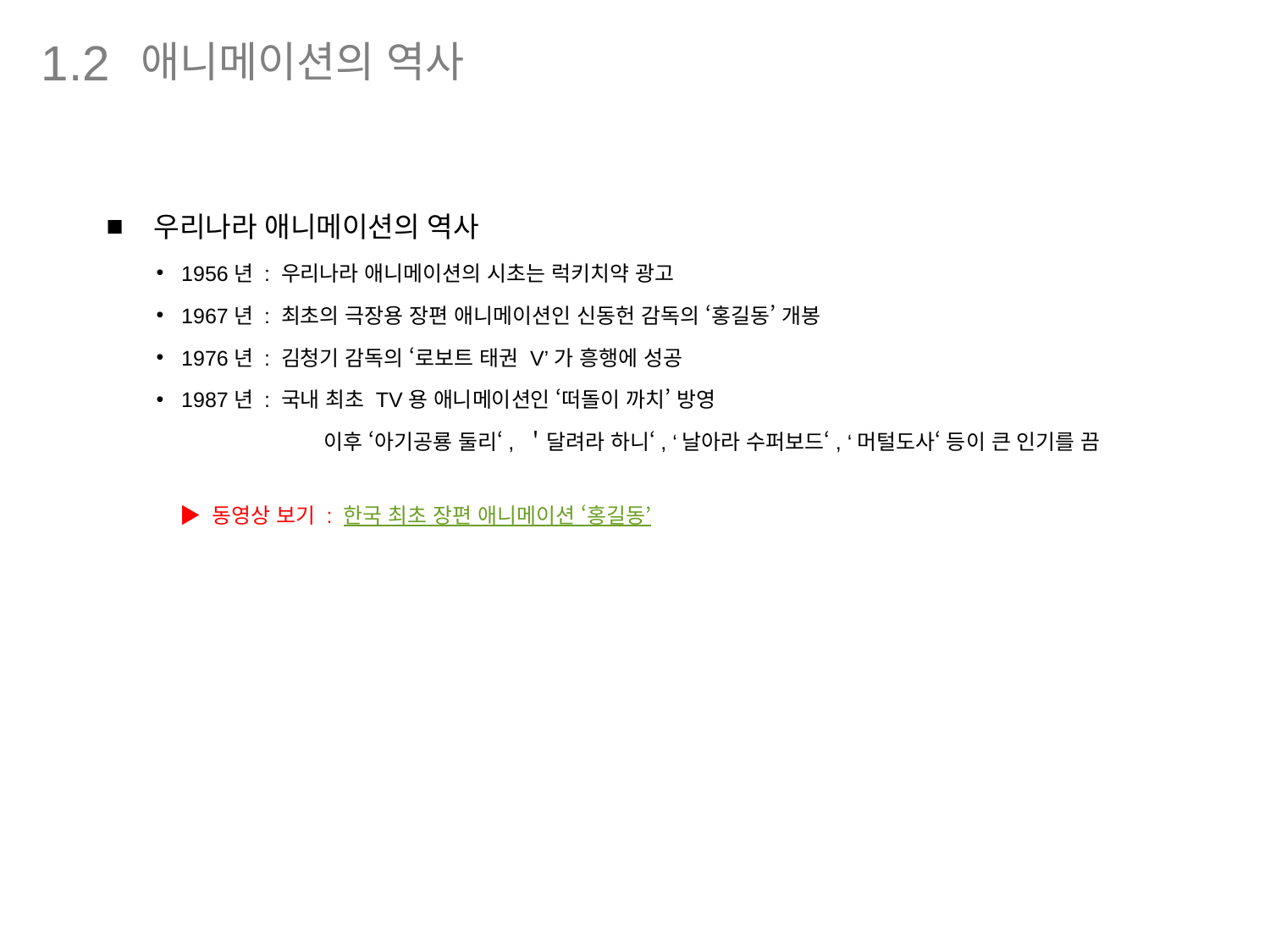

애니메이션의 역사
1.2
우리나라 애니메이션의 역사
1956년 : 우리나라 애니메이션의 시초는 럭키치약 광고
1967년 : 최초의 극장용 장편 애니메이션인 신동헌 감독의 ‘홍길동’ 개봉
1976년 : 김청기 감독의 ‘로보트 태권 V’가 흥행에 성공
1987년 : 국내 최초 TV용 애니메이션인 ‘떠돌이 까치’ 방영
	      이후 ‘아기공룡 둘리‘, ＇달려라 하니‘, ‘날아라 수퍼보드‘, ‘머털도사‘ 등이 큰 인기를 끔
▶ 동영상 보기 : 한국 최초 장편 애니메이션 ‘홍길동’